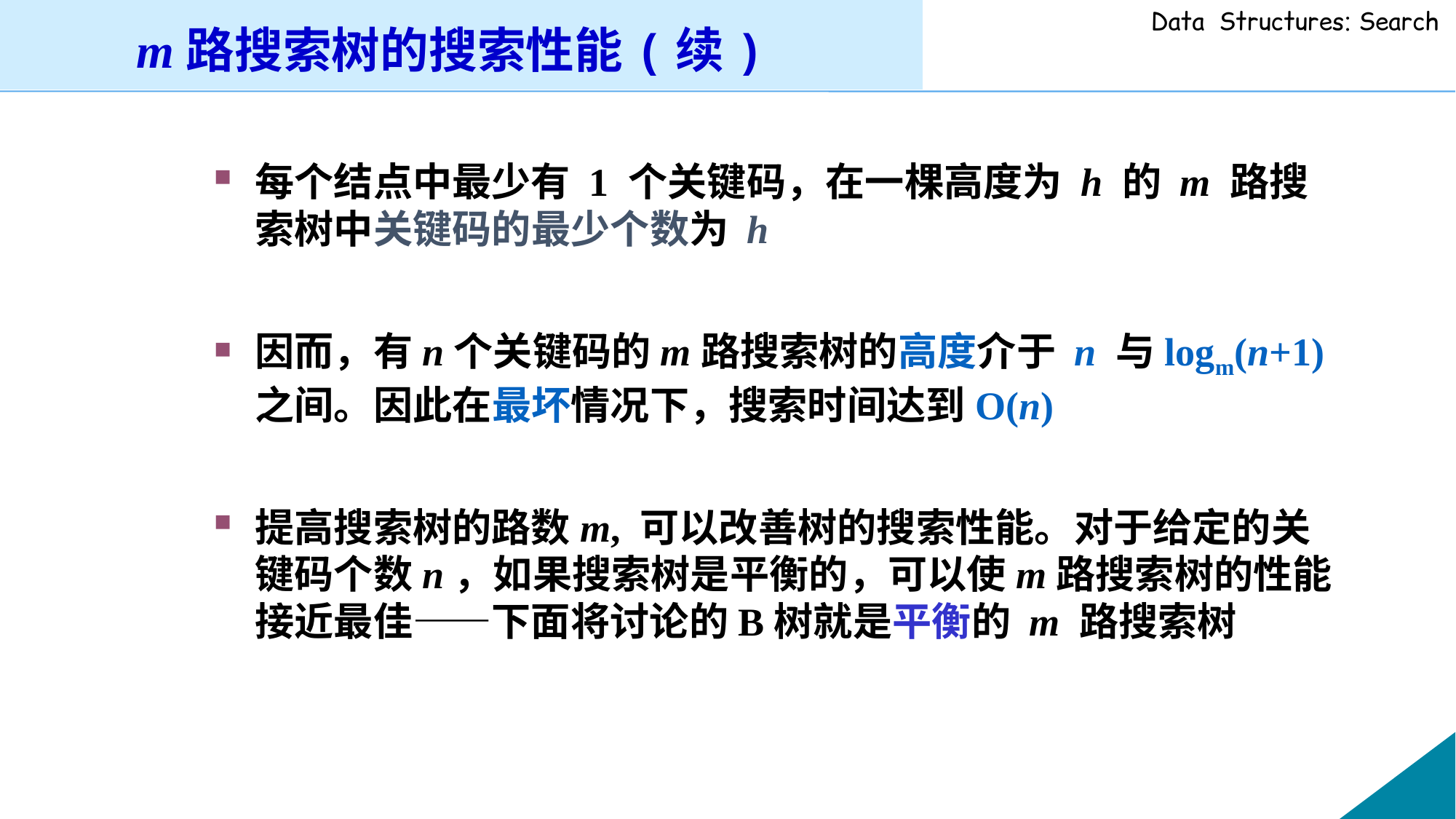

m路搜索树的搜索性能(续)
每个结点中最少有 1 个关键码，在一棵高度为 h 的 m 路搜索树中关键码的最少个数为 h

因而，有n个关键码的m路搜索树的高度介于 n 与logm(n+1)之间。因此在最坏情况下，搜索时间达到O(n)

提高搜索树的路数m, 可以改善树的搜索性能。对于给定的关键码个数n，如果搜索树是平衡的，可以使m路搜索树的性能接近最佳——下面将讨论的B树就是平衡的 m 路搜索树